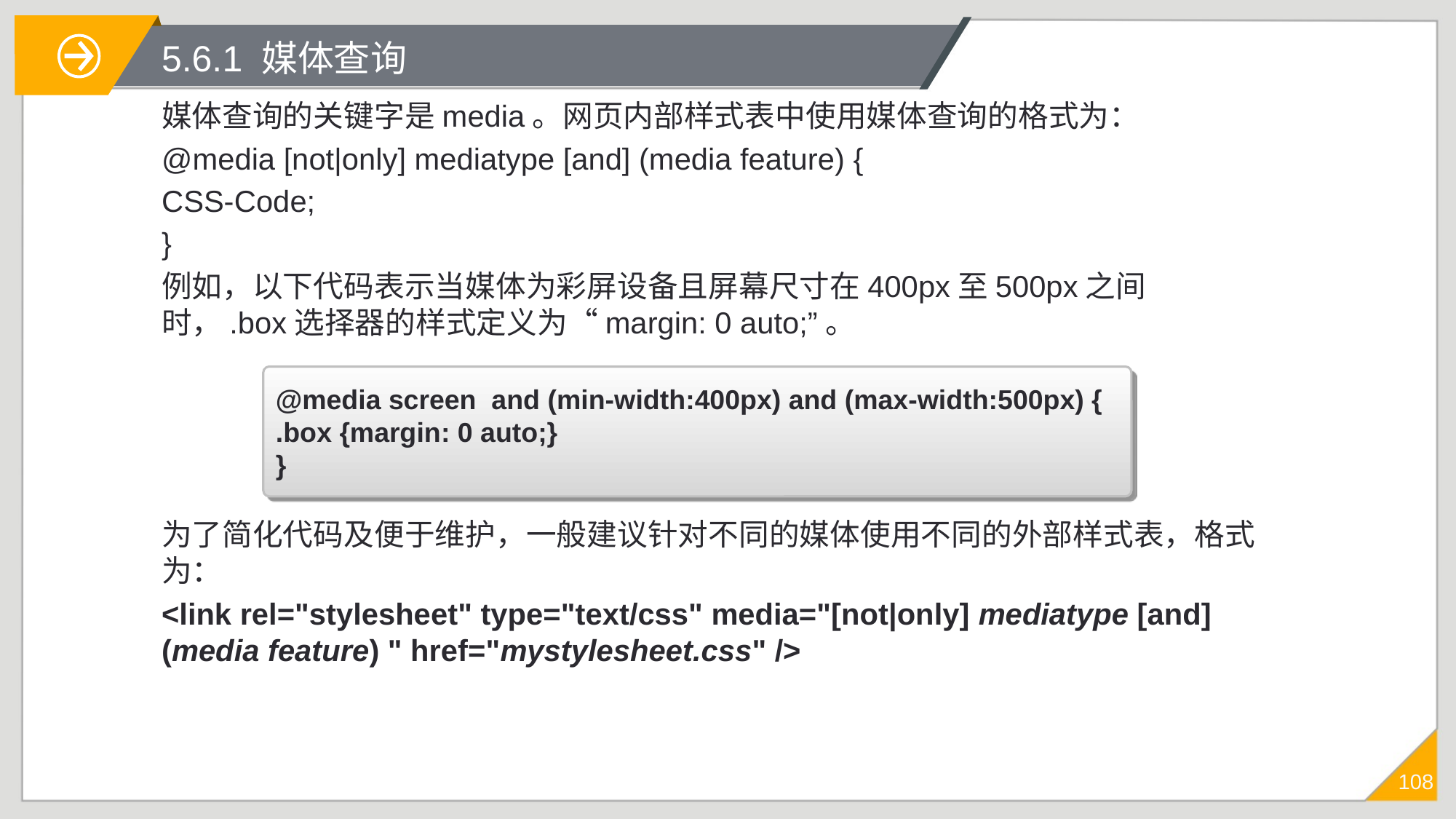

# 5.6.1 媒体查询
媒体查询的关键字是media。网页内部样式表中使用媒体查询的格式为：
@media [not|only] mediatype [and] (media feature) {
CSS-Code;
}
例如，以下代码表示当媒体为彩屏设备且屏幕尺寸在400px至500px之间时，.box选择器的样式定义为“margin: 0 auto;”。

为了简化代码及便于维护，一般建议针对不同的媒体使用不同的外部样式表，格式为：
<link rel="stylesheet" type="text/css" media="[not|only] mediatype [and] (media feature) " href="mystylesheet.css" />

@media screen  and (min-width:400px) and (max-width:500px) {
.box {margin: 0 auto;}
}